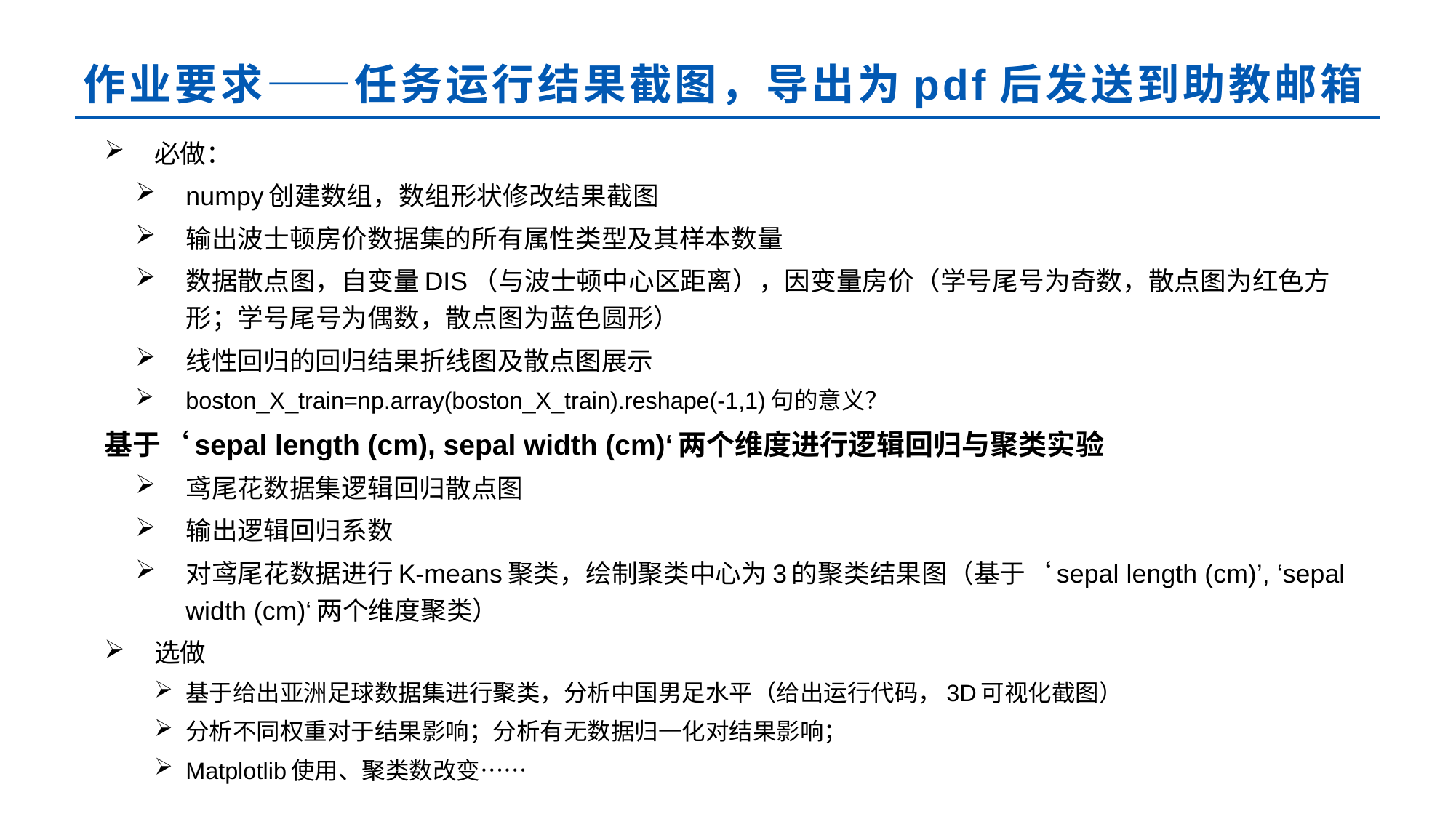

# 作业要求——任务运行结果截图，导出为pdf后发送到助教邮箱
必做：
numpy创建数组，数组形状修改结果截图
输出波士顿房价数据集的所有属性类型及其样本数量
数据散点图，自变量DIS（与波士顿中心区距离），因变量房价（学号尾号为奇数，散点图为红色方形；学号尾号为偶数，散点图为蓝色圆形）
线性回归的回归结果折线图及散点图展示
boston_X_train=np.array(boston_X_train).reshape(-1,1)句的意义？
基于‘sepal length (cm), sepal width (cm)‘两个维度进行逻辑回归与聚类实验
鸢尾花数据集逻辑回归散点图
输出逻辑回归系数
对鸢尾花数据进行K-means聚类，绘制聚类中心为3的聚类结果图（基于‘sepal length (cm)’, ‘sepal width (cm)‘两个维度聚类）
选做
基于给出亚洲足球数据集进行聚类，分析中国男足水平（给出运行代码，3D可视化截图）
分析不同权重对于结果影响；分析有无数据归一化对结果影响；
Matplotlib使用、聚类数改变……

34